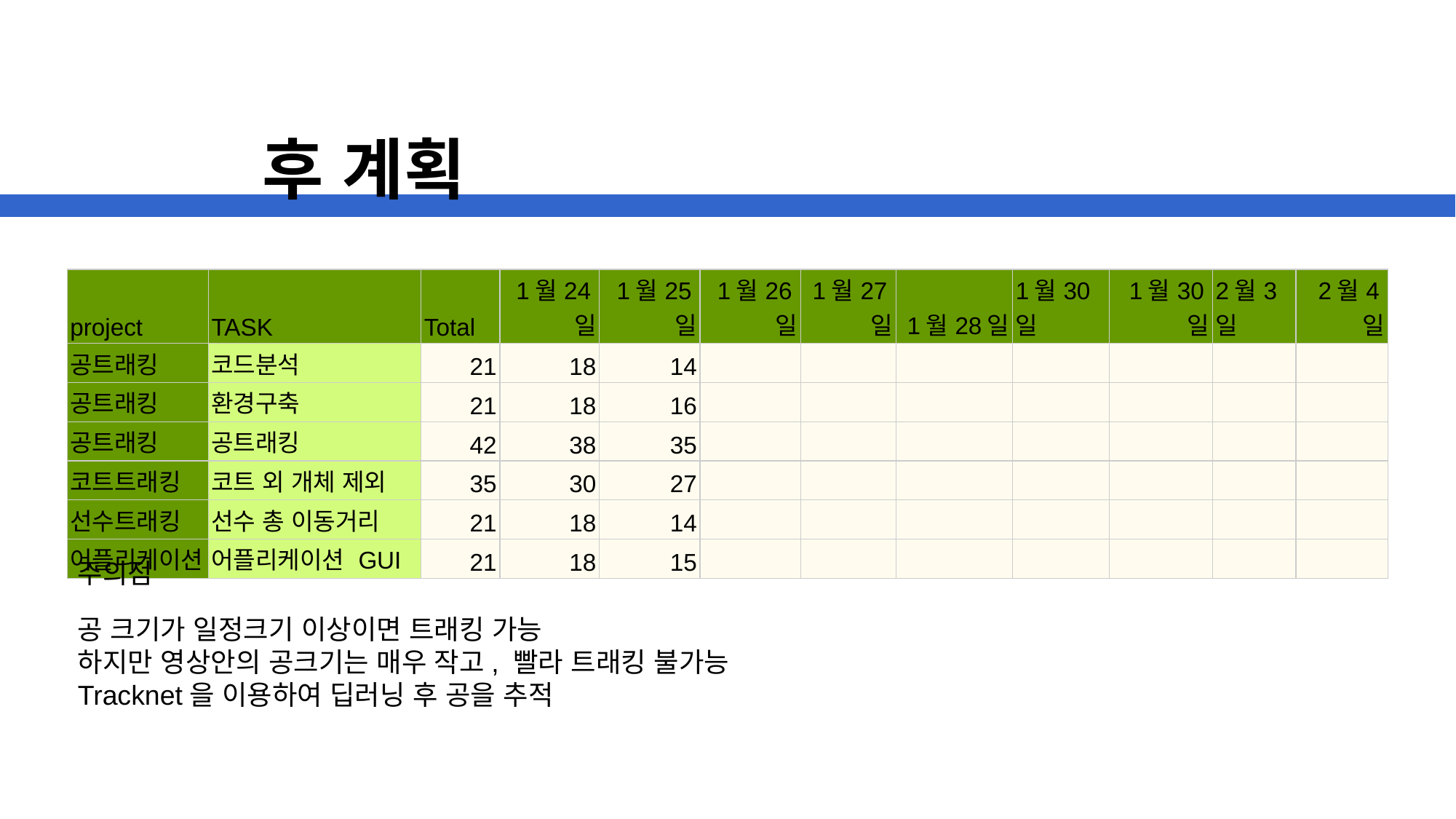

후 계획
| project | TASK | Total | 1월24일 | 1월25일 | 1월26일 | 1월27일 | 1월28일 | 1월30일 | 1월30일 | 2월3일 | 2월4일 |
| --- | --- | --- | --- | --- | --- | --- | --- | --- | --- | --- | --- |
| 공트래킹 | 코드분석 | 21 | 18 | 14 |  |  |  |  |  |  |  |
| 공트래킹 | 환경구축 | 21 | 18 | 16 |  |  |  |  |  |  |  |
| 공트래킹 | 공트래킹 | 42 | 38 | 35 |  |  |  |  |  |  |  |
| 코트트래킹 | 코트 외 개체 제외 | 35 | 30 | 27 |  |  |  |  |  |  |  |
| 선수트래킹 | 선수 총 이동거리 | 21 | 18 | 14 |  |  |  |  |  |  |  |
| 어플리케이션 | 어플리케이션 GUI | 21 | 18 | 15 |  |  |  |  |  |  |  |
주의점
공 크기가 일정크기 이상이면 트래킹 가능
하지만 영상안의 공크기는 매우 작고, 빨라 트래킹 불가능
Tracknet을 이용하여 딥러닝 후 공을 추적